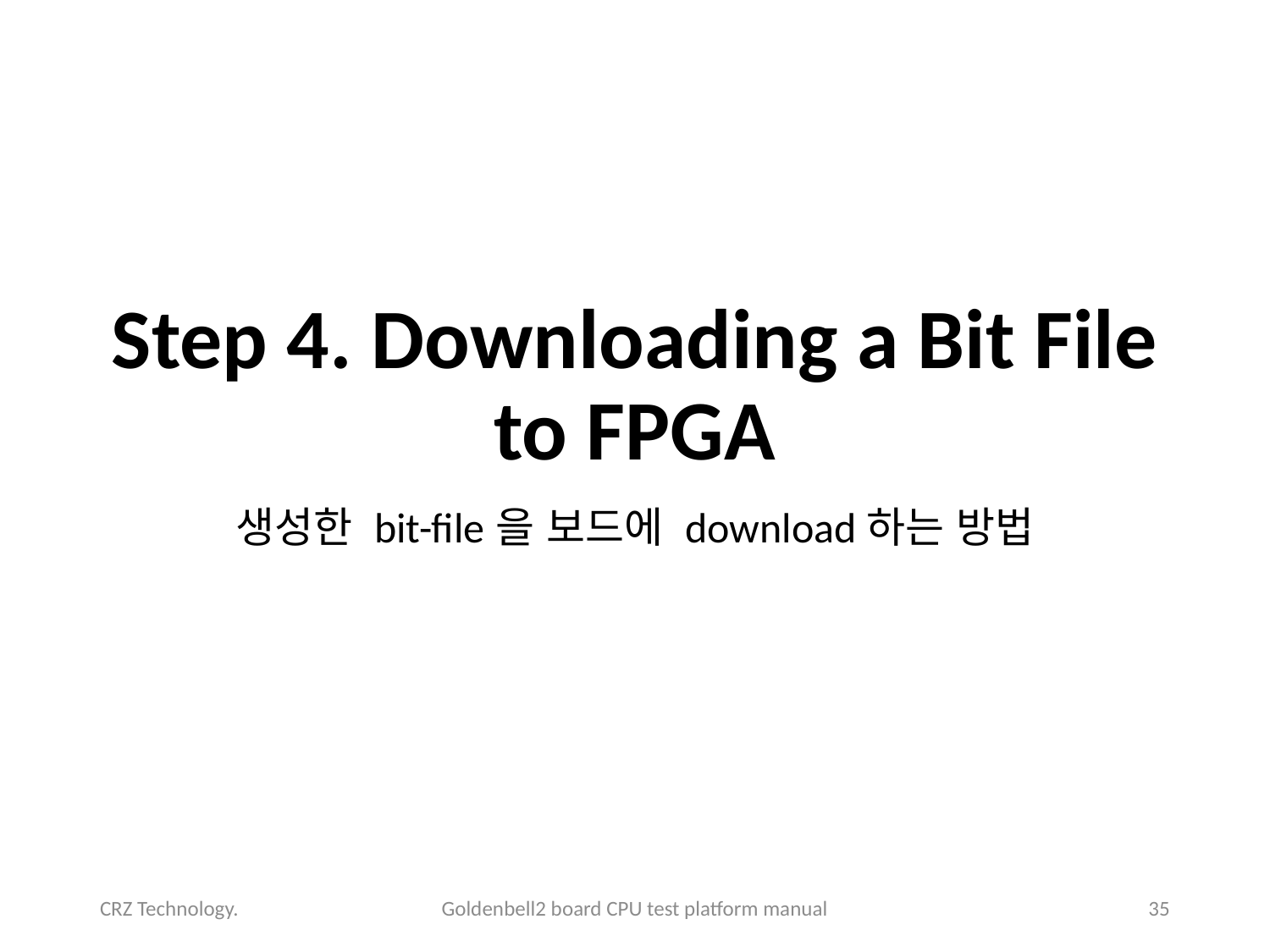

# Step 4. Downloading a Bit File to FPGA
생성한 bit-file을 보드에 download하는 방법
CRZ Technology.
Goldenbell2 board CPU test platform manual
35